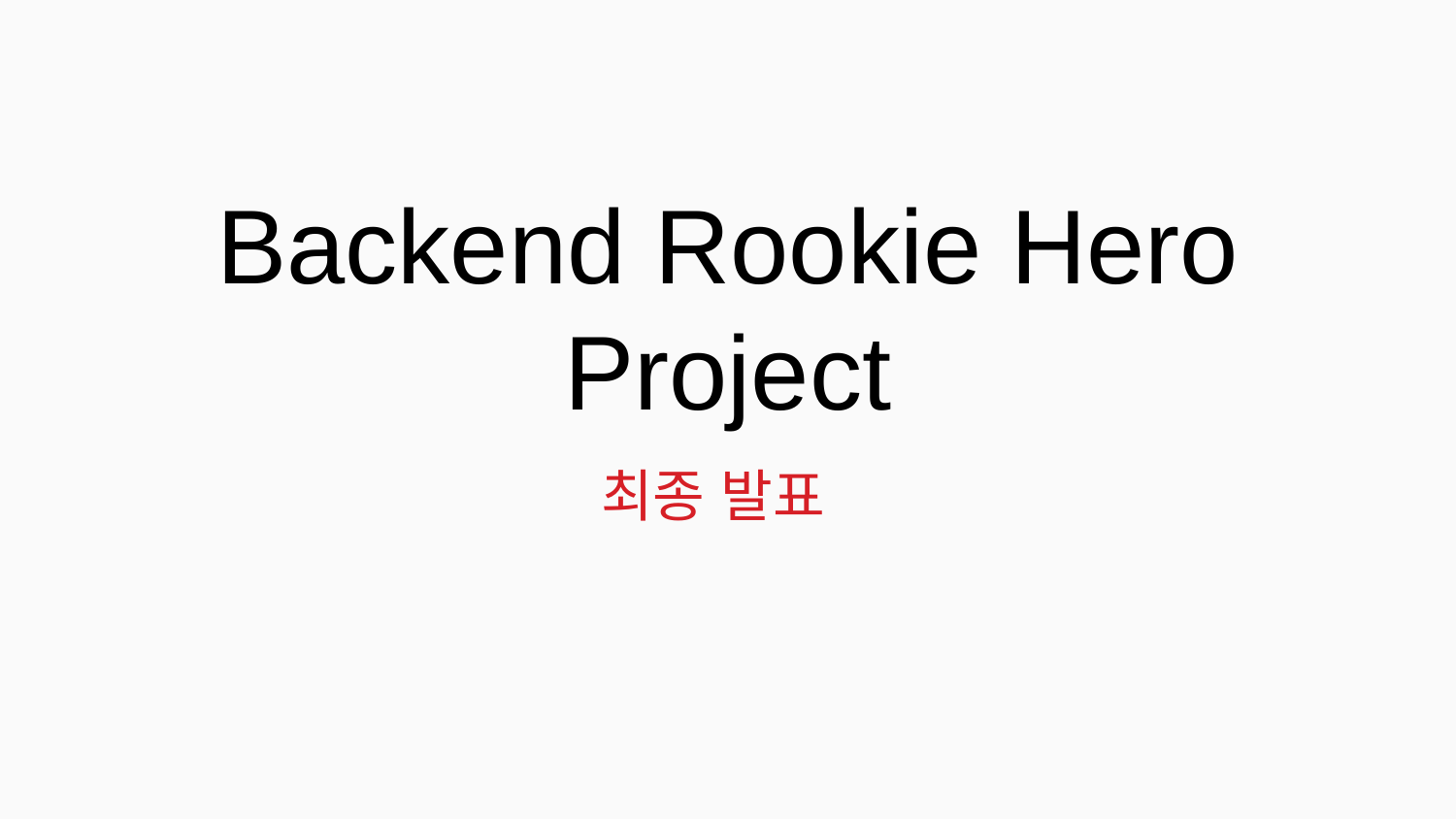

# Backend Rookie Hero Project
최종 발표